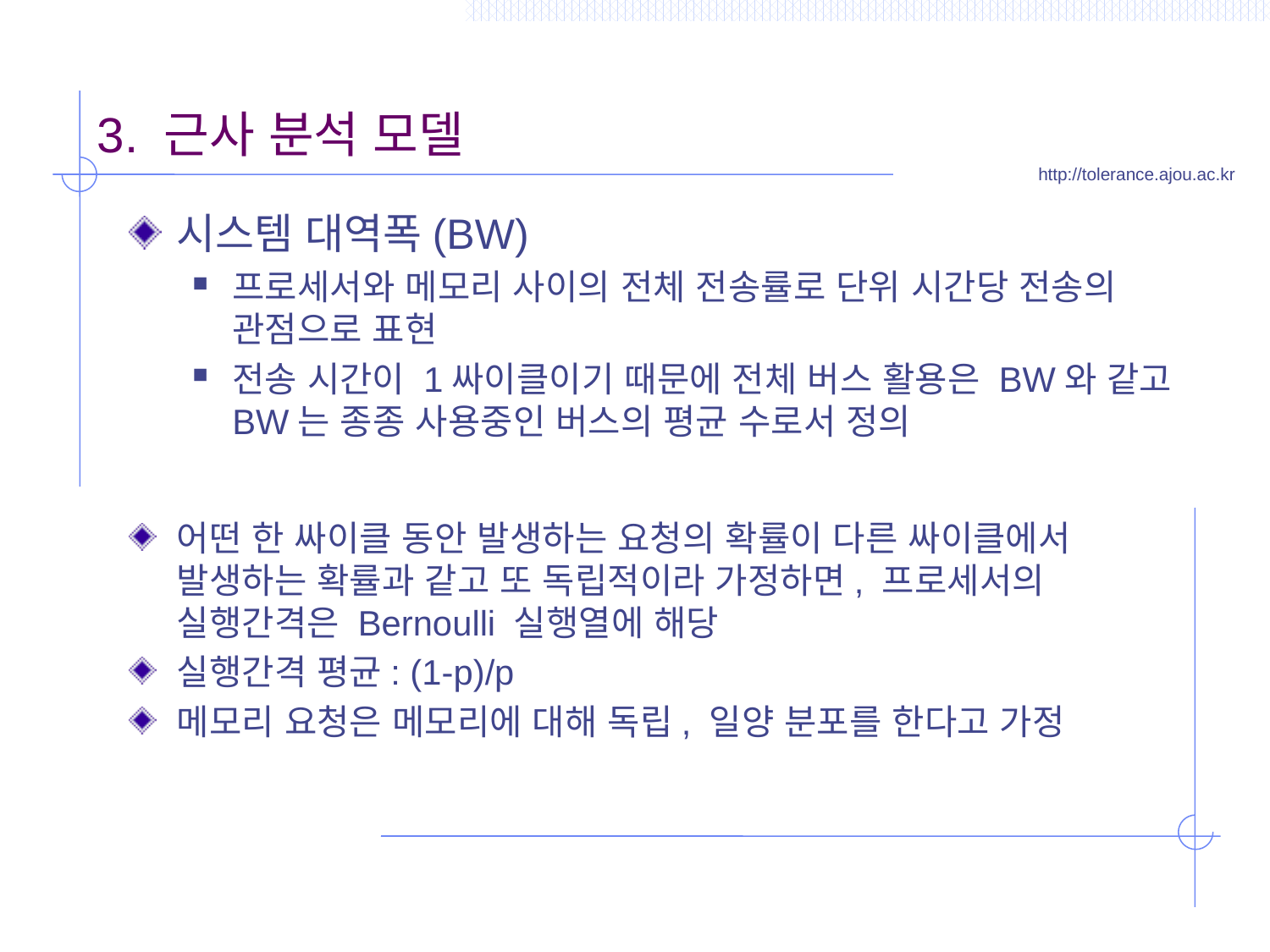

# 3. 근사 분석 모델
시스템 대역폭(BW)
프로세서와 메모리 사이의 전체 전송률로 단위 시간당 전송의 관점으로 표현
전송 시간이 1싸이클이기 때문에 전체 버스 활용은 BW와 같고 BW는 종종 사용중인 버스의 평균 수로서 정의

어떤 한 싸이클 동안 발생하는 요청의 확률이 다른 싸이클에서 발생하는 확률과 같고 또 독립적이라 가정하면, 프로세서의 실행간격은 Bernoulli 실행열에 해당
실행간격 평균: (1-p)/p
메모리 요청은 메모리에 대해 독립, 일양 분포를 한다고 가정